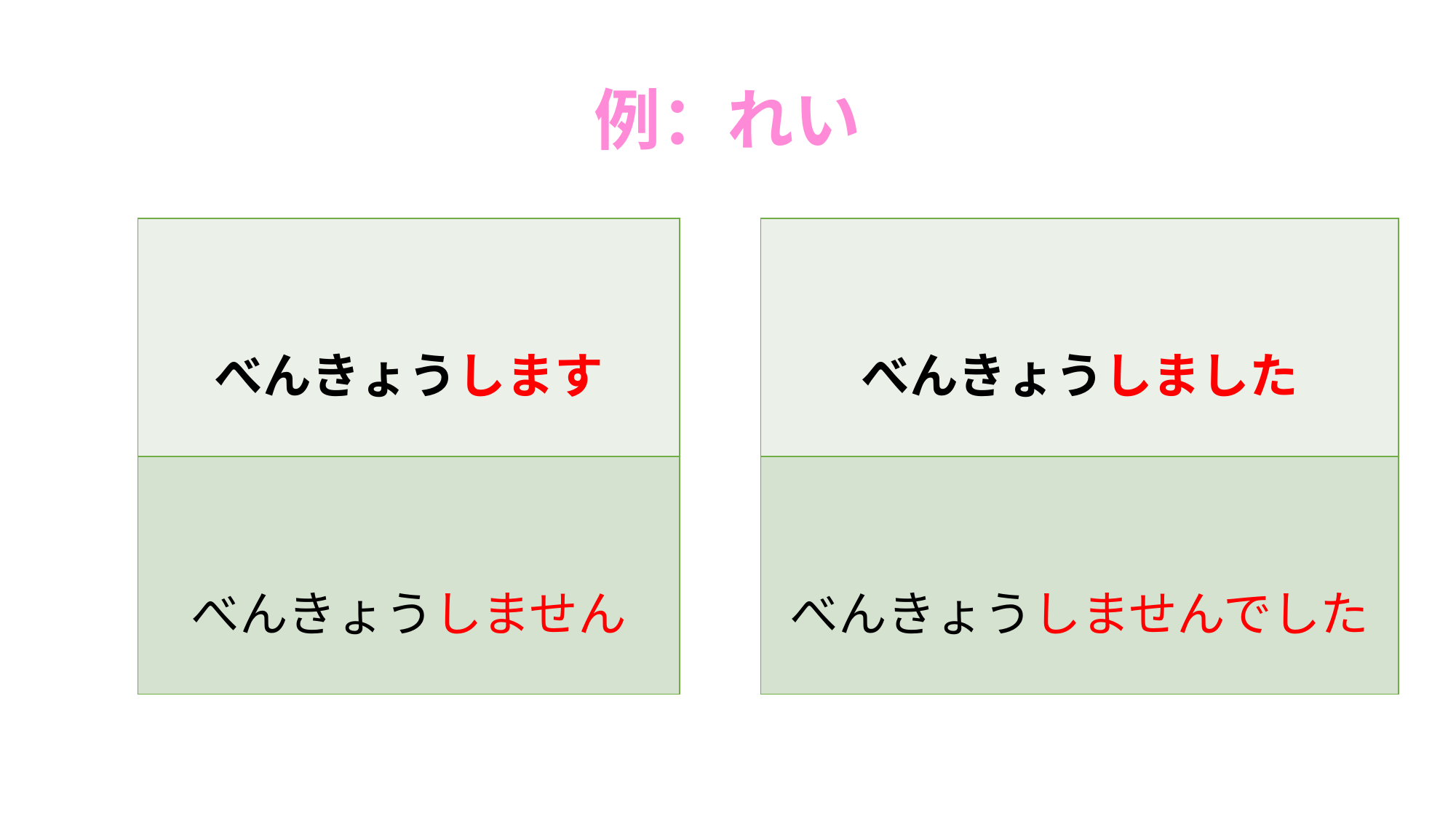

# 例：れい
| べんきょうします |
| --- |
| べんきょうしません |
| べんきょうしました |
| --- |
| べんきょうしませんでした |